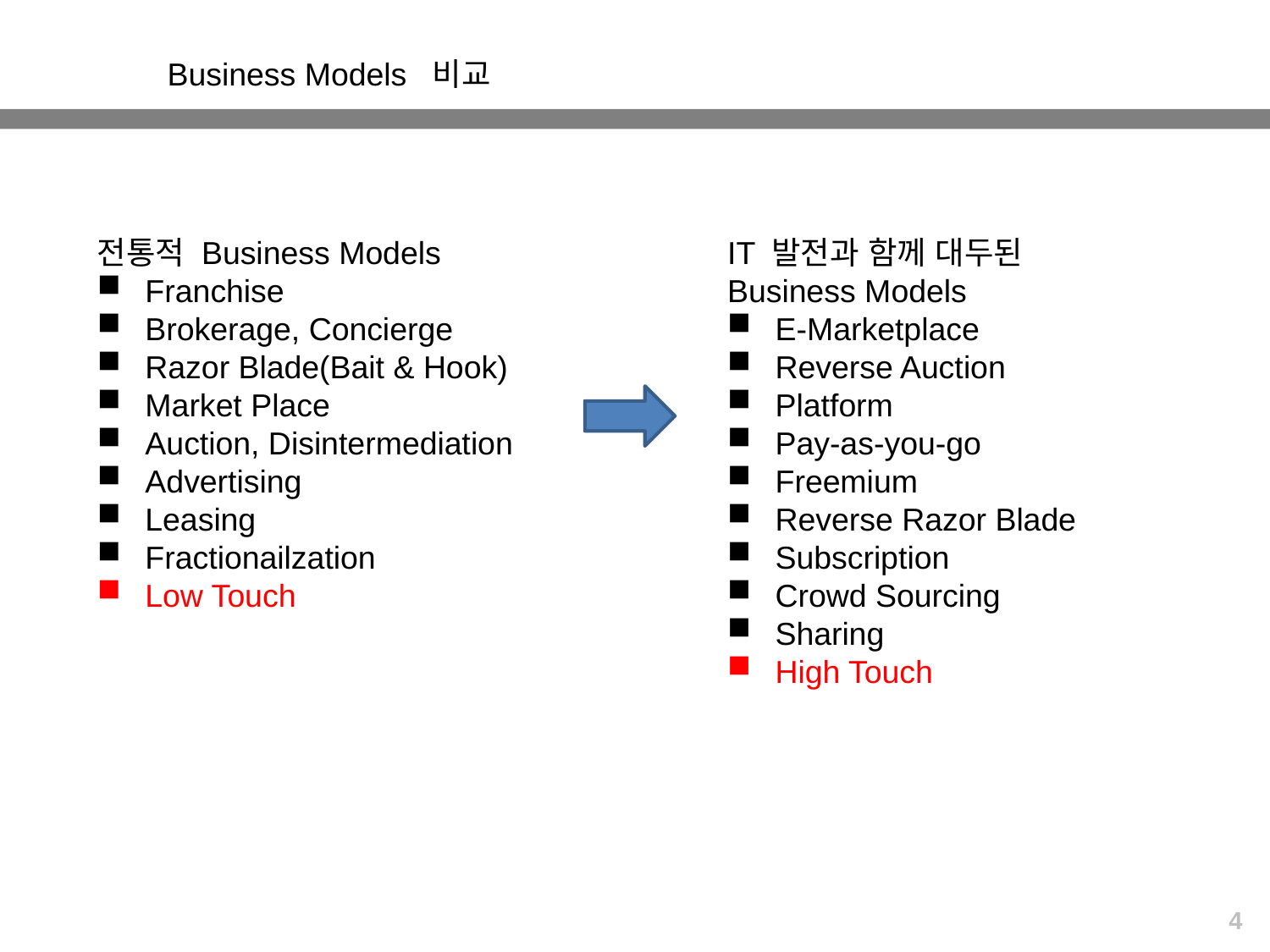

Business Models  비교

전통적 Business Models
Franchise
Brokerage, Concierge
Razor Blade(Bait & Hook)
Market Place
Auction, Disintermediation
Advertising
Leasing
Fractionailzation
Low Touch
IT 발전과 함께 대두된 Business Models
E-Marketplace
Reverse Auction
Platform
Pay-as-you-go
Freemium
Reverse Razor Blade
Subscription
Crowd Sourcing
Sharing
High Touch

4